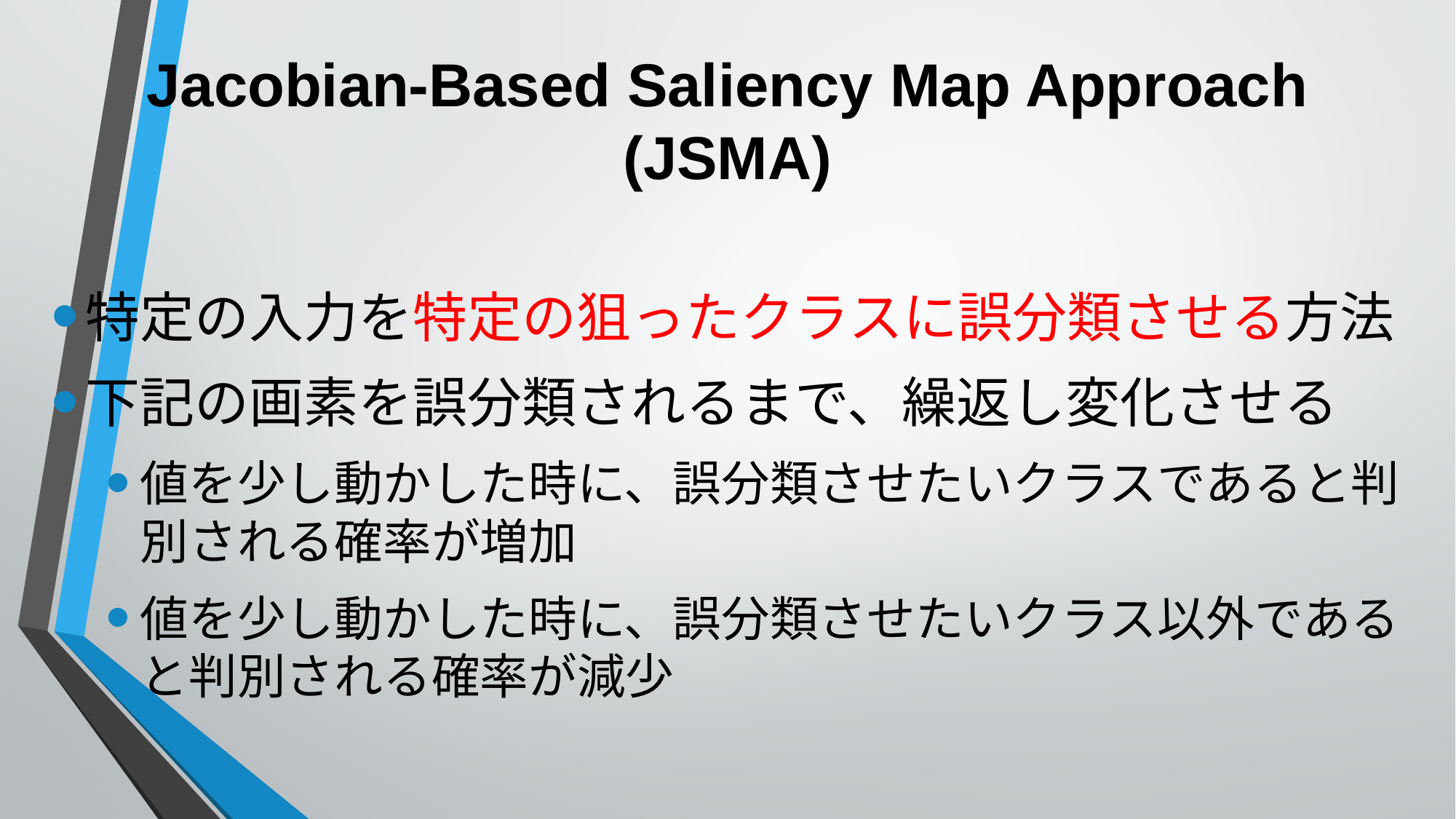

Jacobian-Based Saliency Map Approach (JSMA)

特定の入力を特定の狙ったクラスに誤分類させる方法
下記の画素を誤分類されるまで、繰返し変化させる
値を少し動かした時に、誤分類させたいクラスであると判別される確率が増加
値を少し動かした時に、誤分類させたいクラス以外であると判別される確率が減少